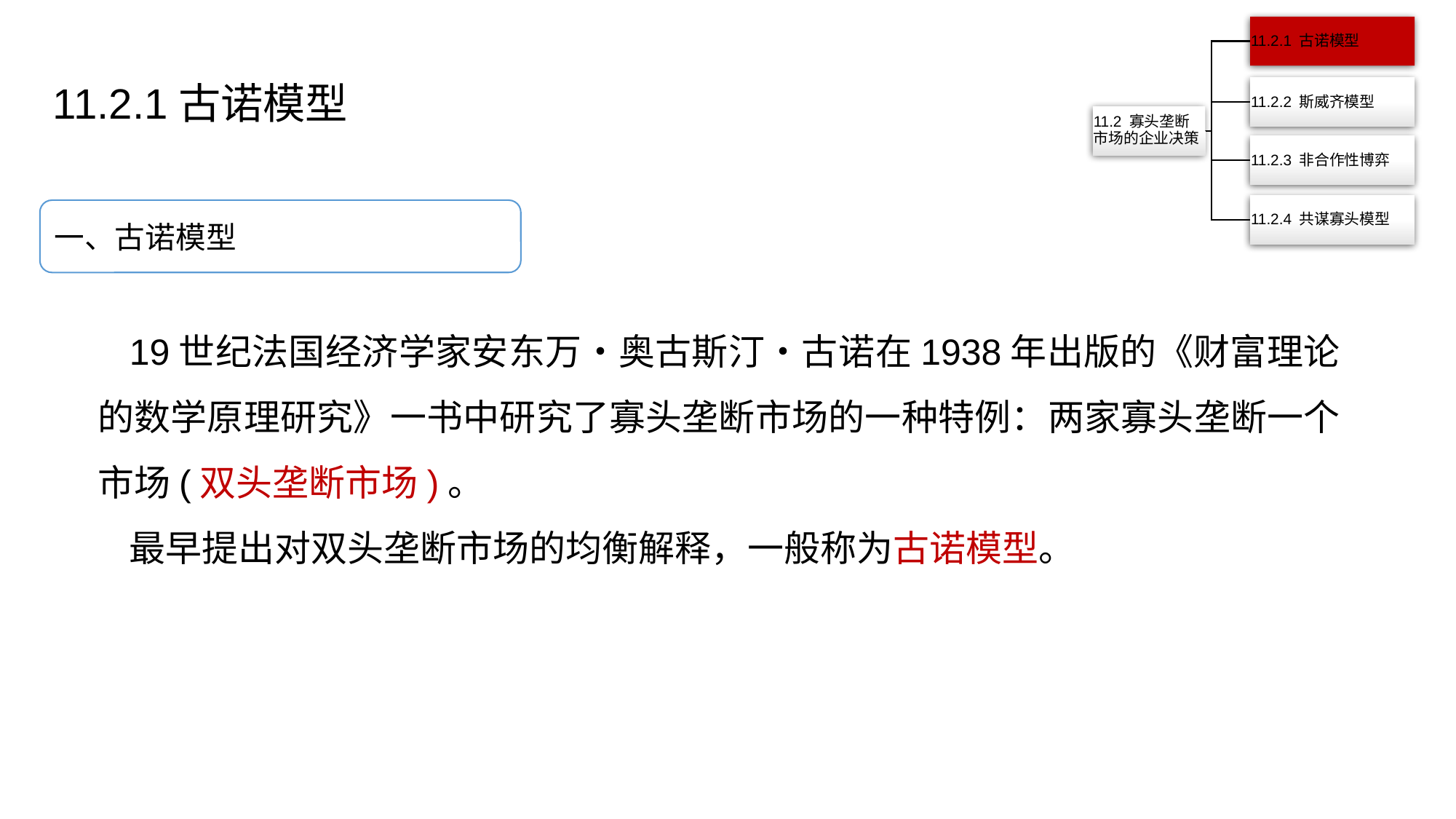

11.2 寡头垄断市场的企业决策
11.2.1 古诺模型
11.2.2 斯威齐模型
11.2.3 非合作性博弈
11.2.4 共谋寡头模型
11.2.1古诺模型
一、古诺模型

19世纪法国经济学家安东万•奥古斯汀•古诺在1938年出版的《财富理论的数学原理研究》一书中研究了寡头垄断市场的一种特例：两家寡头垄断一个市场(双头垄断市场)。
最早提出对双头垄断市场的均衡解释，一般称为古诺模型。